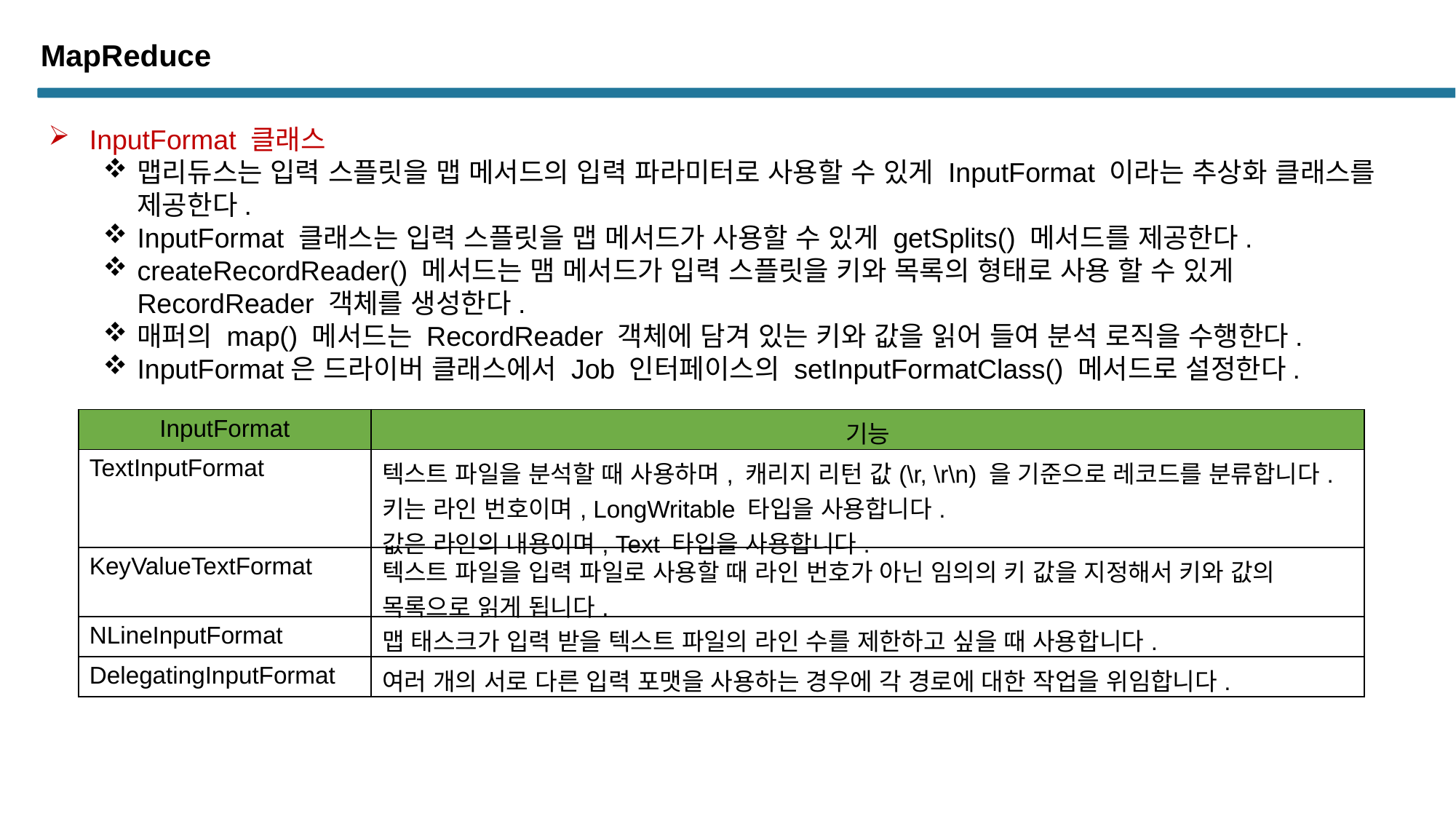

# MapReduce
InputFormat 클래스
맵리듀스는 입력 스플릿을 맵 메서드의 입력 파라미터로 사용할 수 있게 InputFormat 이라는 추상화 클래스를 제공한다.
InputFormat 클래스는 입력 스플릿을 맵 메서드가 사용할 수 있게 getSplits() 메서드를 제공한다.
createRecordReader() 메서드는 맴 메서드가 입력 스플릿을 키와 목록의 형태로 사용 할 수 있게 RecordReader 객체를 생성한다.
매퍼의 map() 메서드는 RecordReader 객체에 담겨 있는 키와 값을 읽어 들여 분석 로직을 수행한다.
InputFormat은 드라이버 클래스에서 Job 인터페이스의 setInputFormatClass() 메서드로 설정한다.
| InputFormat | 기능 |
| --- | --- |
| TextInputFormat | 텍스트 파일을 분석할 때 사용하며, 캐리지 리턴 값(\r, \r\n) 을 기준으로 레코드를 분류합니다. 키는 라인 번호이며, LongWritable 타입을 사용합니다. 값은 라인의 내용이며, Text 타입을 사용합니다. |
| KeyValueTextFormat | 텍스트 파일을 입력 파일로 사용할 때 라인 번호가 아닌 임의의 키 값을 지정해서 키와 값의 목록으로 읽게 됩니다. |
| NLineInputFormat | 맵 태스크가 입력 받을 텍스트 파일의 라인 수를 제한하고 싶을 때 사용합니다. |
| DelegatingInputFormat | 여러 개의 서로 다른 입력 포맷을 사용하는 경우에 각 경로에 대한 작업을 위임합니다. |